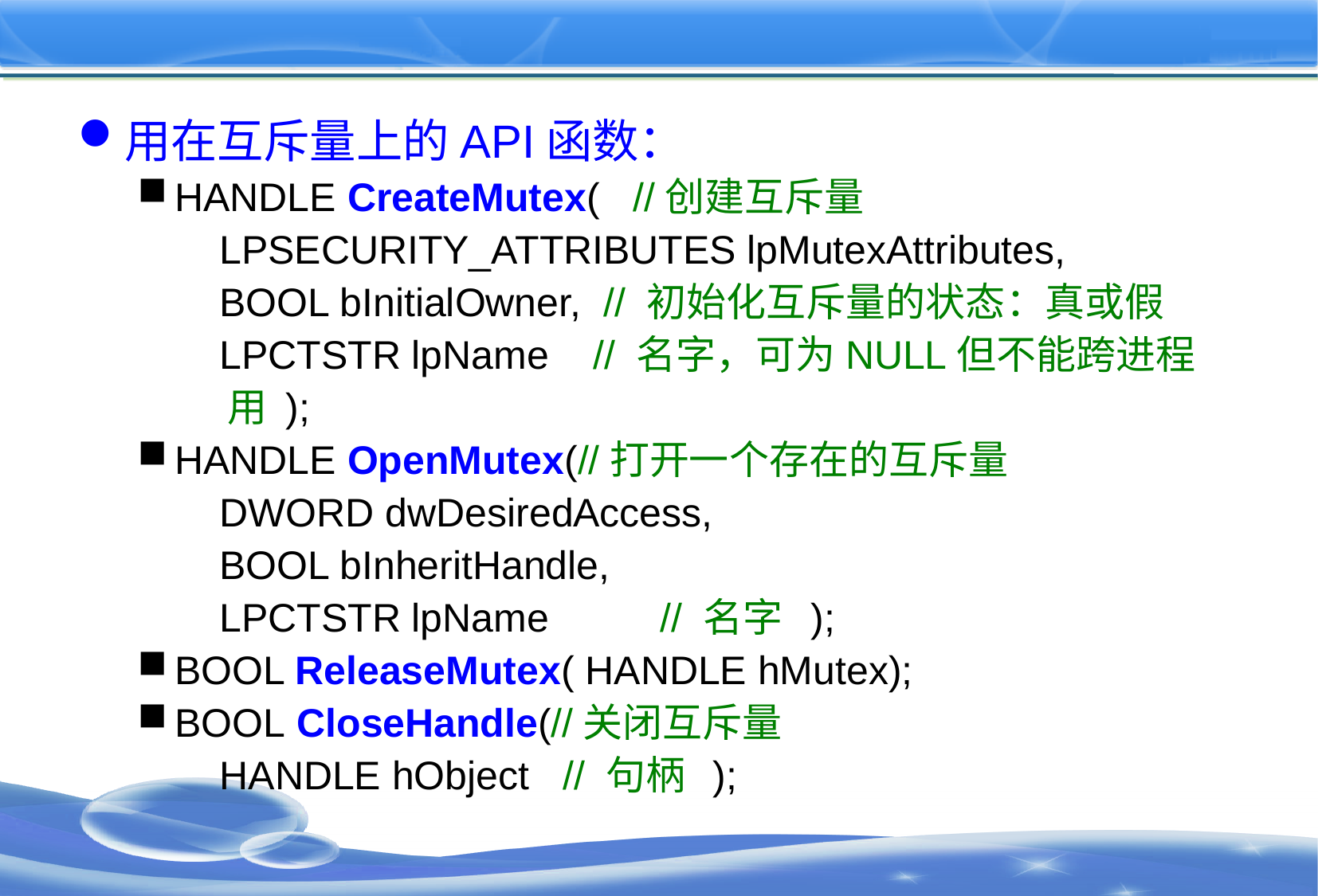

#
用在互斥量上的API函数：
HANDLE CreateMutex(   //创建互斥量
  LPSECURITY_ATTRIBUTES lpMutexAttributes,
  BOOL bInitialOwner,  // 初始化互斥量的状态：真或假
  LPCTSTR lpName    // 名字，可为NULL但不能跨进程用 );
HANDLE OpenMutex(//打开一个存在的互斥量
  DWORD dwDesiredAccess,
  BOOL bInheritHandle,
  LPCTSTR lpName          // 名字  );
BOOL ReleaseMutex( HANDLE hMutex);
BOOL CloseHandle(//关闭互斥量
  HANDLE hObject   // 句柄  );